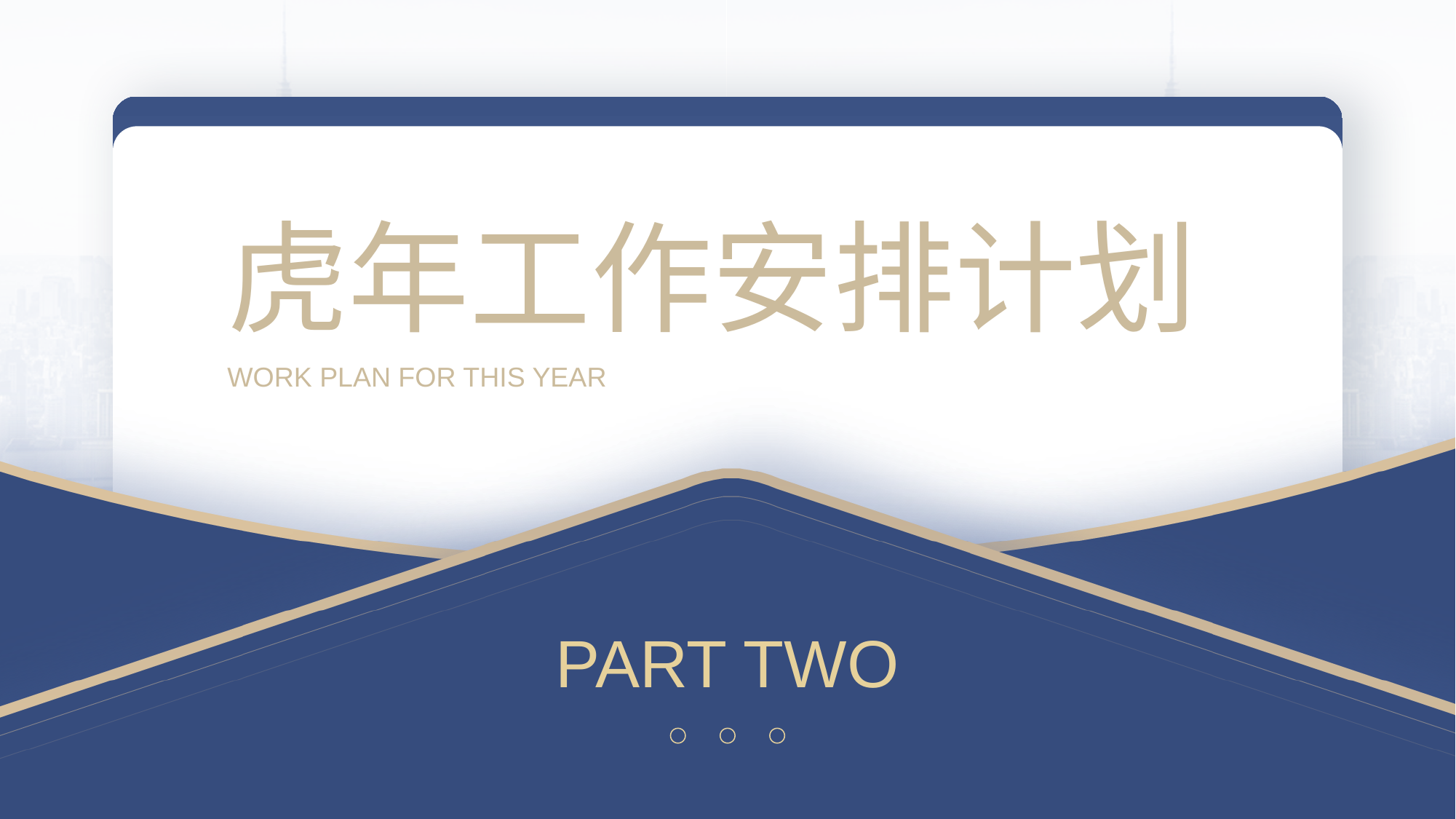

虎年工作安排计划
WORK PLAN FOR THIS YEAR
PART TWO